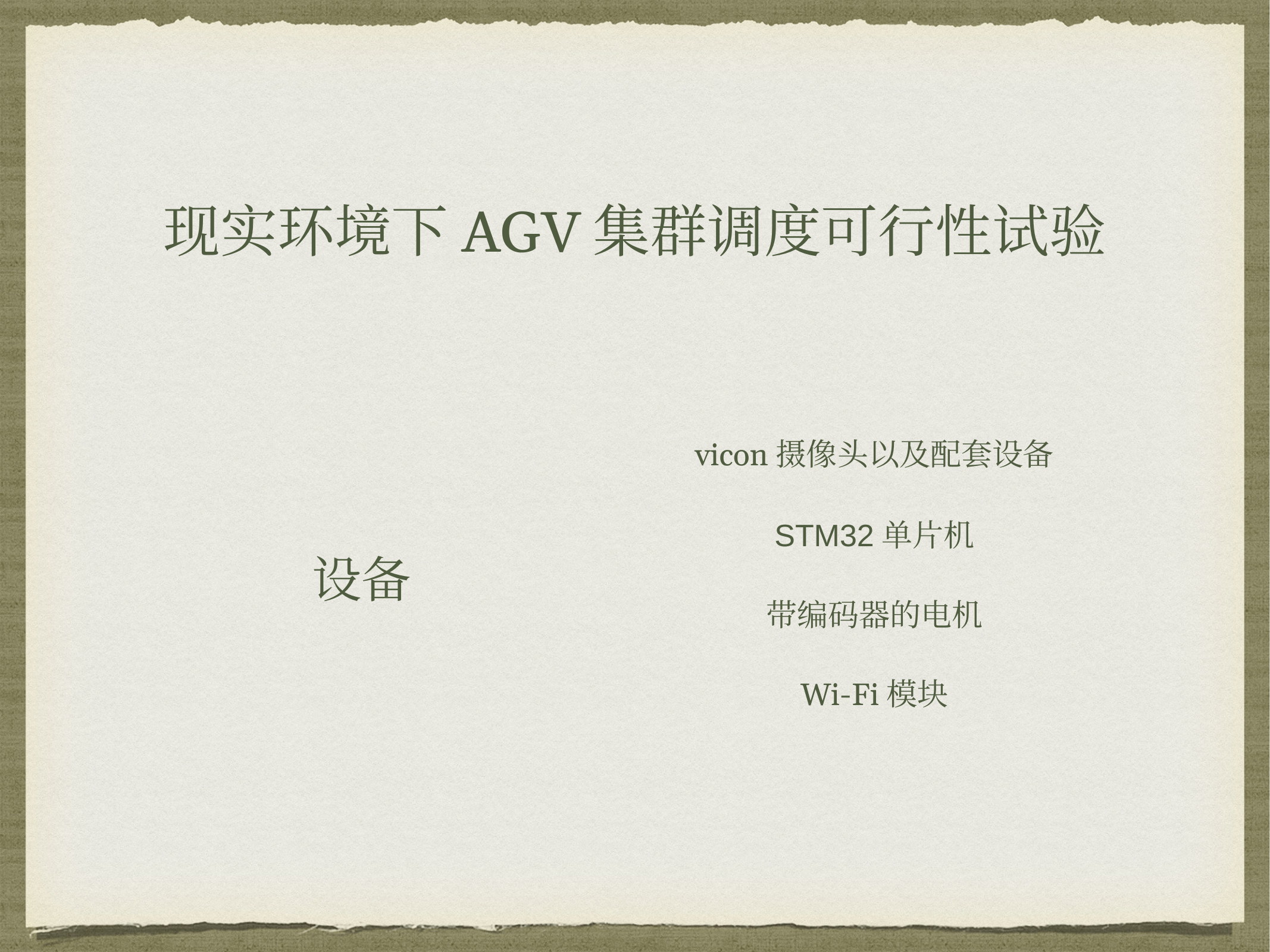

现实环境下AGV集群调度可行性试验
vicon摄像头以及配套设备
STM32单片机
设备
带编码器的电机
Wi-Fi模块